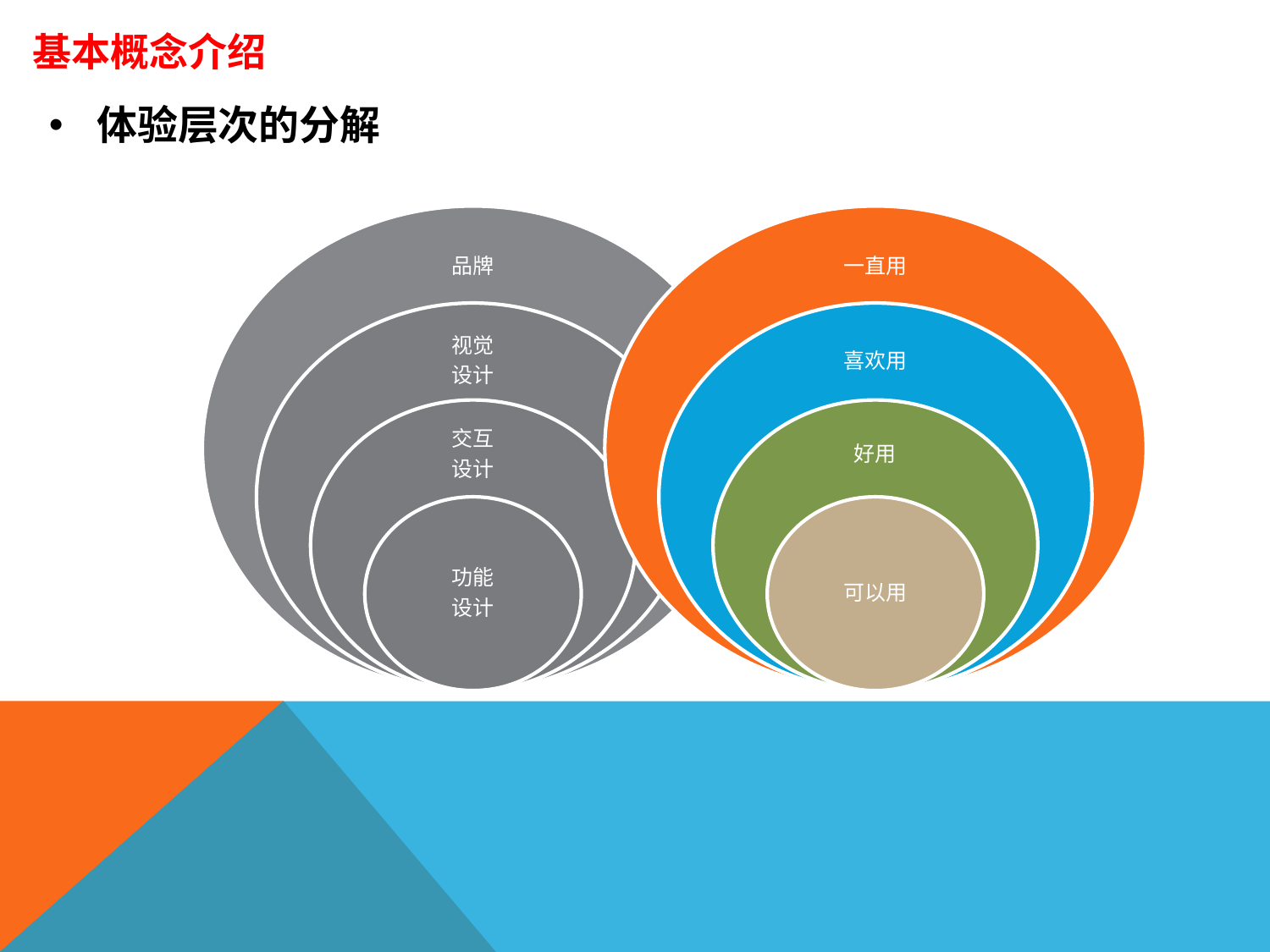

基本概念介绍

体验层次的分解
品牌
视觉
设计
交互
设计
功能
设计
一直用
喜欢用
好用
可以用